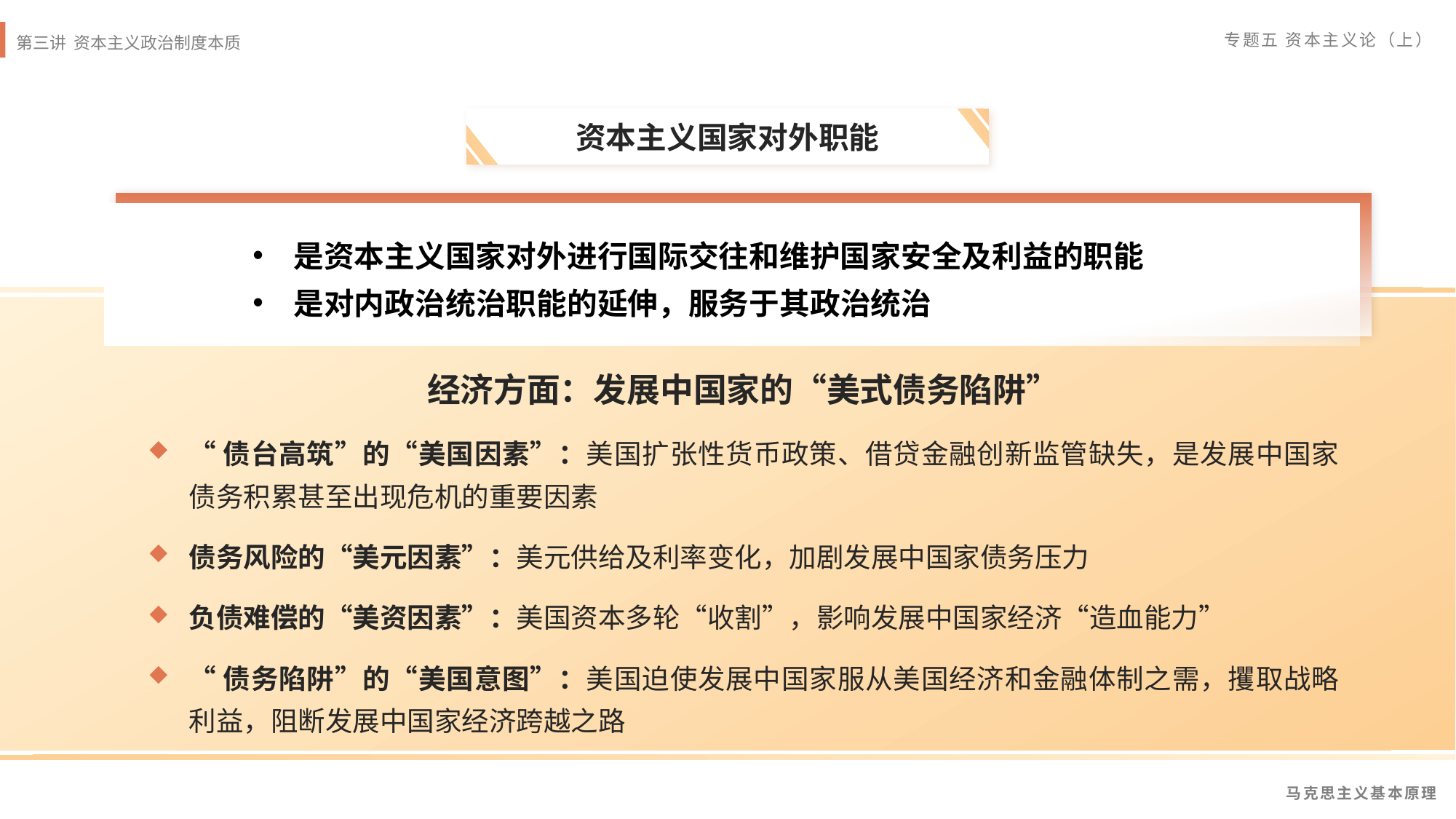

资本主义国家对外职能

是资本主义国家对外进行国际交往和维护国家安全及利益的职能
是对内政治统治职能的延伸，服务于其政治统治

经济方面：发展中国家的“美式债务陷阱”
“债台高筑”的“美国因素”：美国扩张性货币政策、借贷金融创新监管缺失，是发展中国家债务积累甚至出现危机的重要因素
债务风险的“美元因素”：美元供给及利率变化，加剧发展中国家债务压力
负债难偿的“美资因素”：美国资本多轮“收割”，影响发展中国家经济“造血能力”
“债务陷阱”的“美国意图”：美国迫使发展中国家服从美国经济和金融体制之需，攫取战略利益，阻断发展中国家经济跨越之路